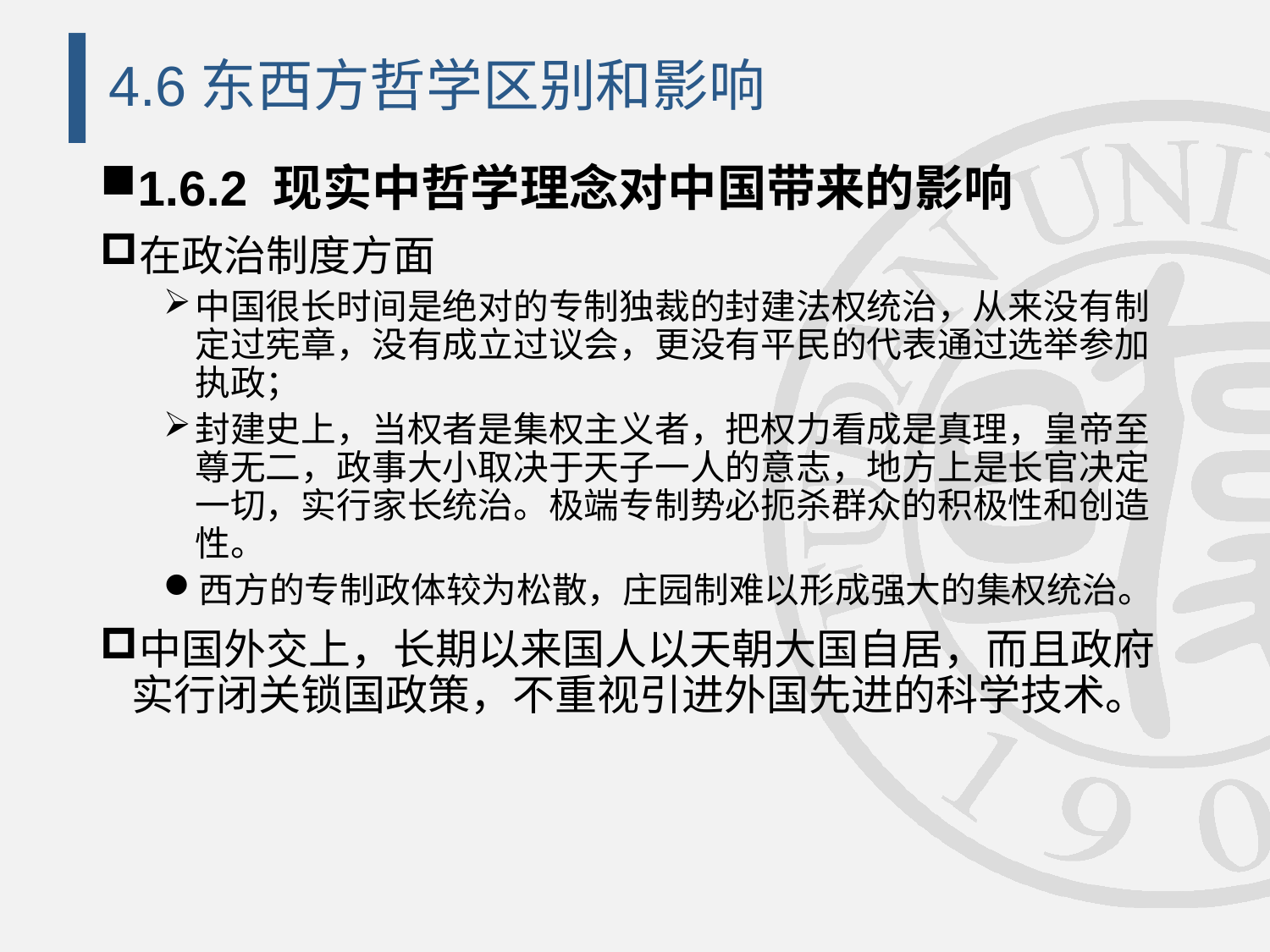

# 4.6东西方哲学区别和影响
1.6.2 现实中哲学理念对中国带来的影响
在政治制度方面
中国很长时间是绝对的专制独裁的封建法权统治，从来没有制定过宪章，没有成立过议会，更没有平民的代表通过选举参加执政；
封建史上，当权者是集权主义者，把权力看成是真理，皇帝至尊无二，政事大小取决于天子一人的意志，地方上是长官决定一切，实行家长统治。极端专制势必扼杀群众的积极性和创造性。
西方的专制政体较为松散，庄园制难以形成强大的集权统治。
中国外交上，长期以来国人以天朝大国自居，而且政府实行闭关锁国政策，不重视引进外国先进的科学技术。